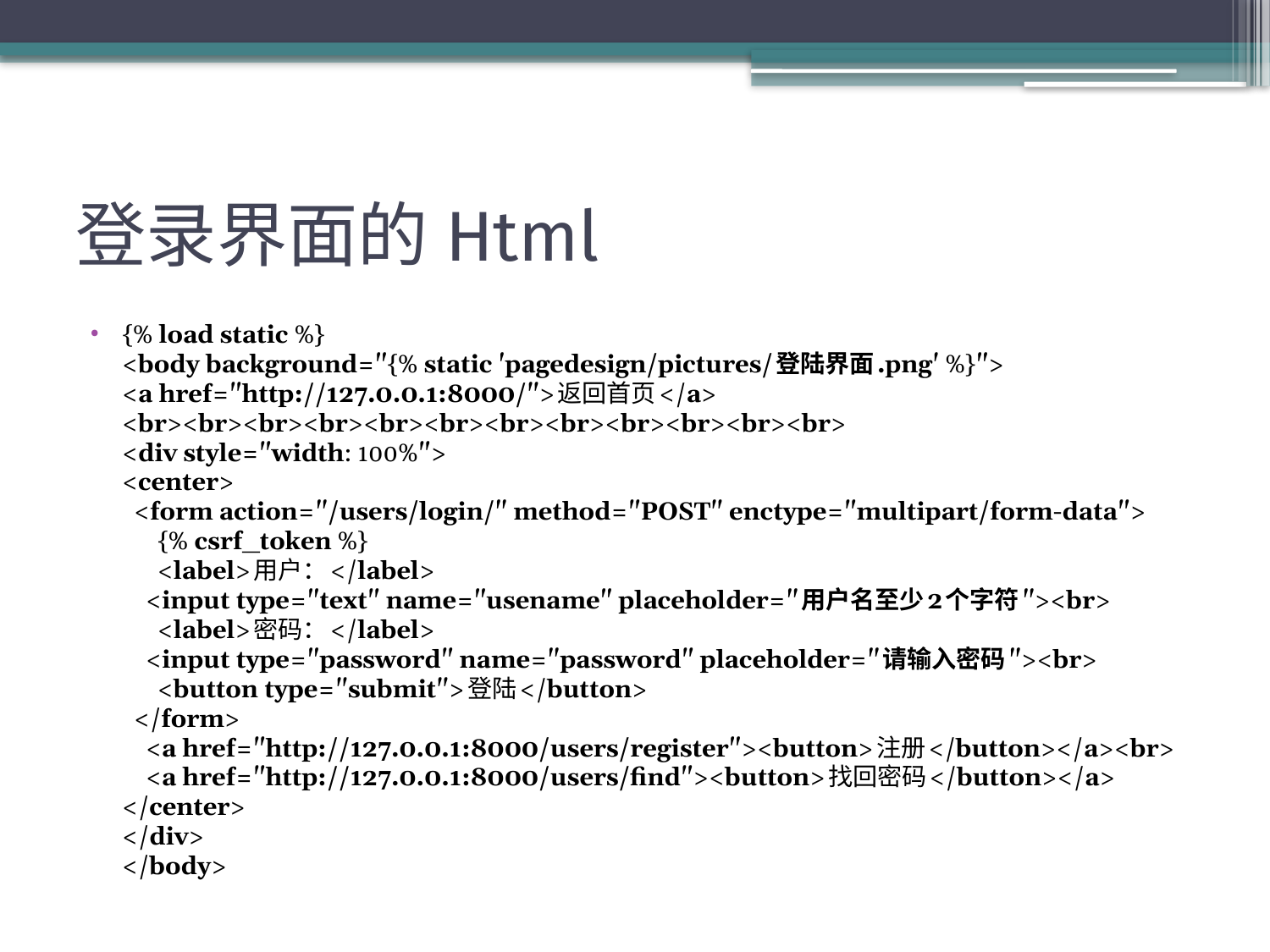

# 登录界面的Html
{% load static %}
<body background="{% static 'pagedesign/pictures/登陆界面.png' %}">
<a href="http://127.0.0.1:8000/">返回首页</a>
<br><br><br><br><br><br><br><br><br><br><br><br>
<div style="width: 100%">
<center>
  <form action="/users/login/" method="POST" enctype="multipart/form-data">
      {% csrf_token %}
      <label>用户：</label>
    <input type="text" name="usename" placeholder="用户名至少2个字符"><br>
      <label>密码：</label>
    <input type="password" name="password" placeholder="请输入密码"><br>
      <button type="submit">登陆</button>
  </form>
    <a href="http://127.0.0.1:8000/users/register"><button>注册</button></a><br>
    <a href="http://127.0.0.1:8000/users/find"><button>找回密码</button></a>
</center>
</div>
</body>